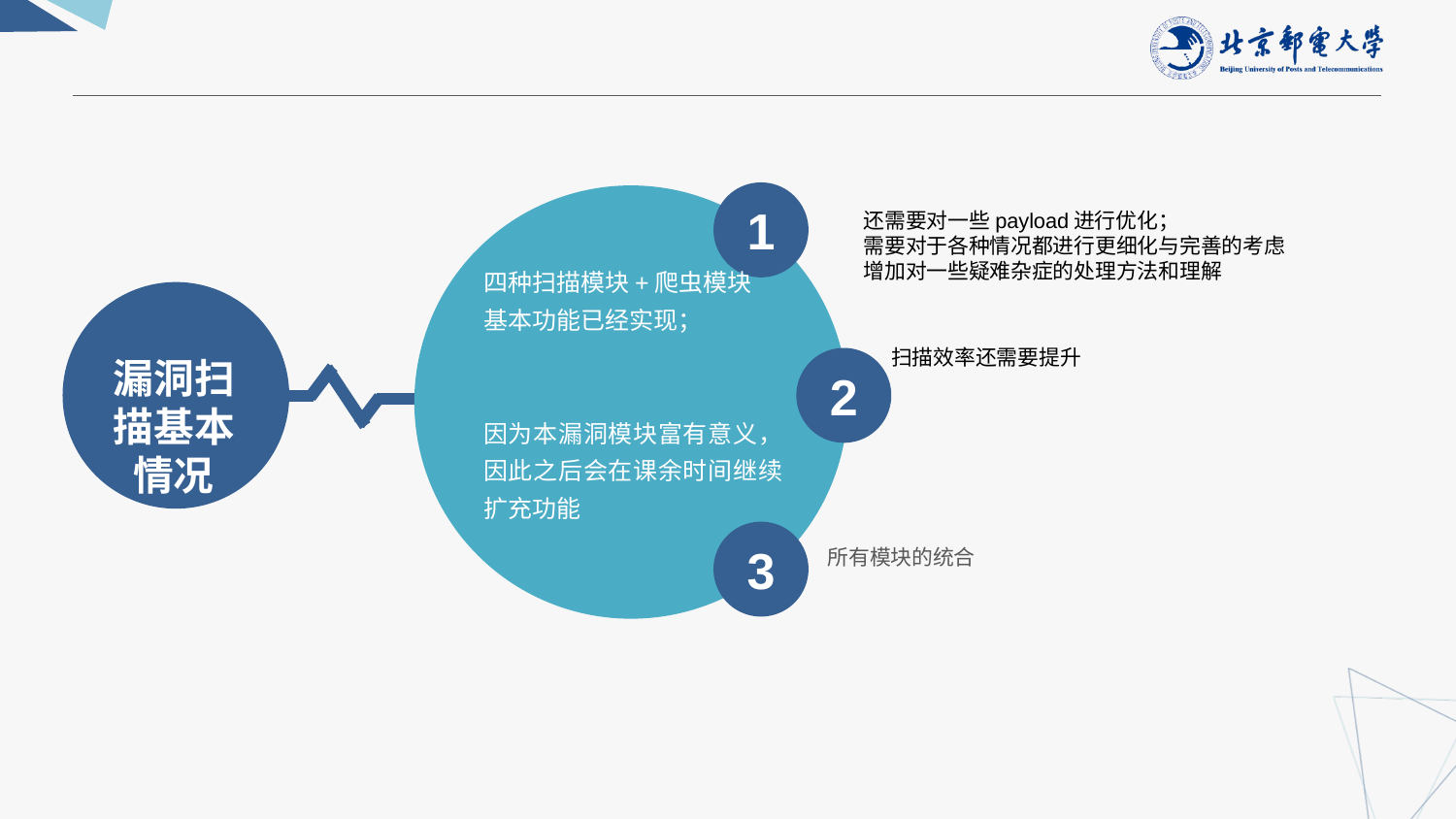

1

还需要对一些payload进行优化；
需要对于各种情况都进行更细化与完善的考虑
增加对一些疑难杂症的处理方法和理解

四种扫描模块+爬虫模块
基本功能已经实现；

因为本漏洞模块富有意义，因此之后会在课余时间继续扩充功能

扫描效率还需要提升

2
漏洞扫描基本情况
3
所有模块的统合